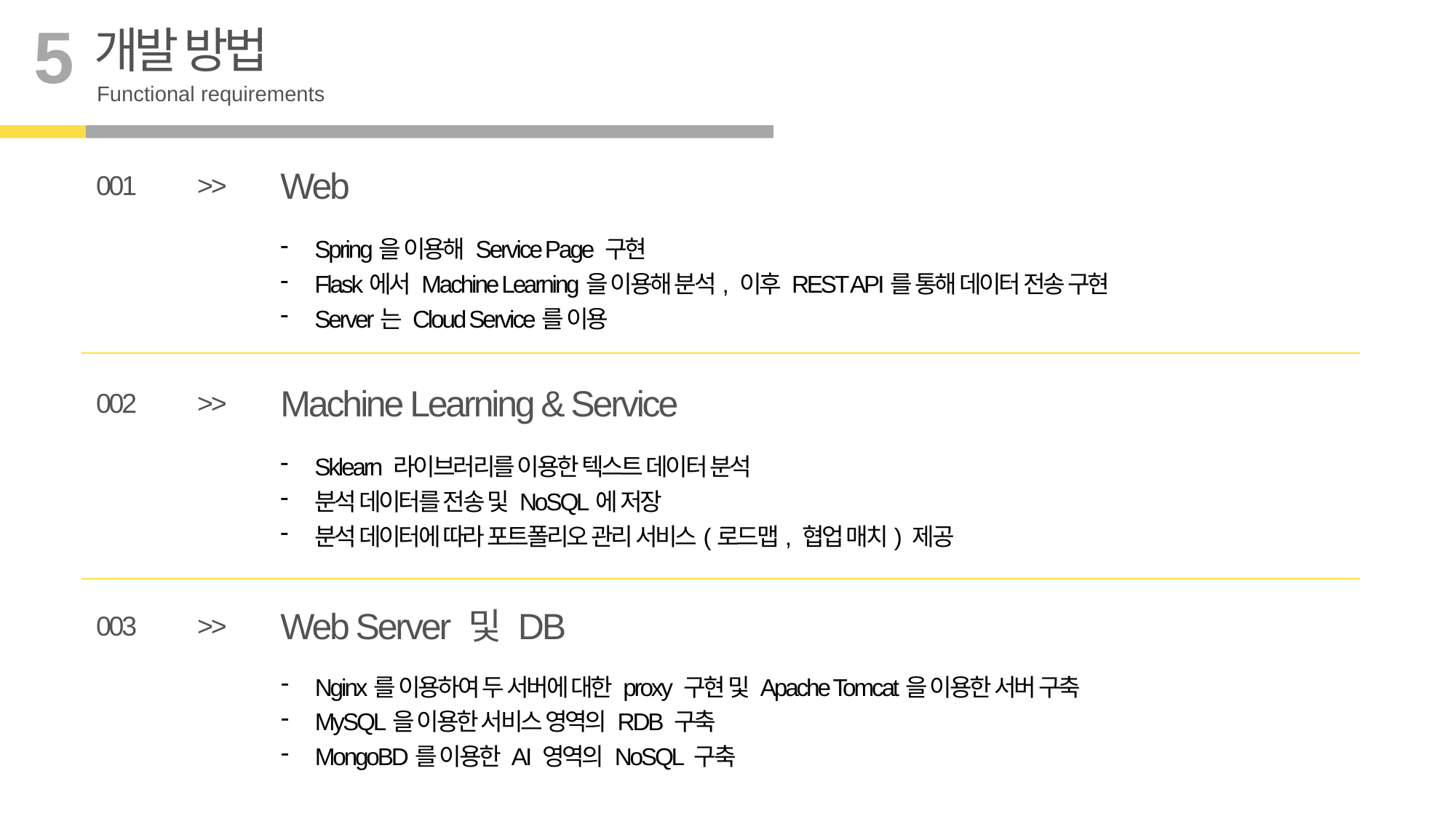

5
개발 방법
Functional requirements

Web
001
>>
Spring을 이용해 Service Page 구현
Flask에서 Machine Learning을 이용해 분석, 이후 REST API를 통해 데이터 전송 구현
Server는 Cloud Service를 이용
Machine Learning & Service
002
>>
Sklearn 라이브러리를 이용한 텍스트 데이터 분석
분석 데이터를 전송 및 NoSQL에 저장
분석 데이터에 따라 포트폴리오 관리 서비스(로드맵, 협업 매치) 제공
Web Server 및 DB
003
>>
Nginx를 이용하여 두 서버에 대한 proxy 구현 및 Apache Tomcat을 이용한 서버 구축
MySQL을 이용한 서비스 영역의 RDB 구축
MongoBD를 이용한 AI 영역의 NoSQL 구축